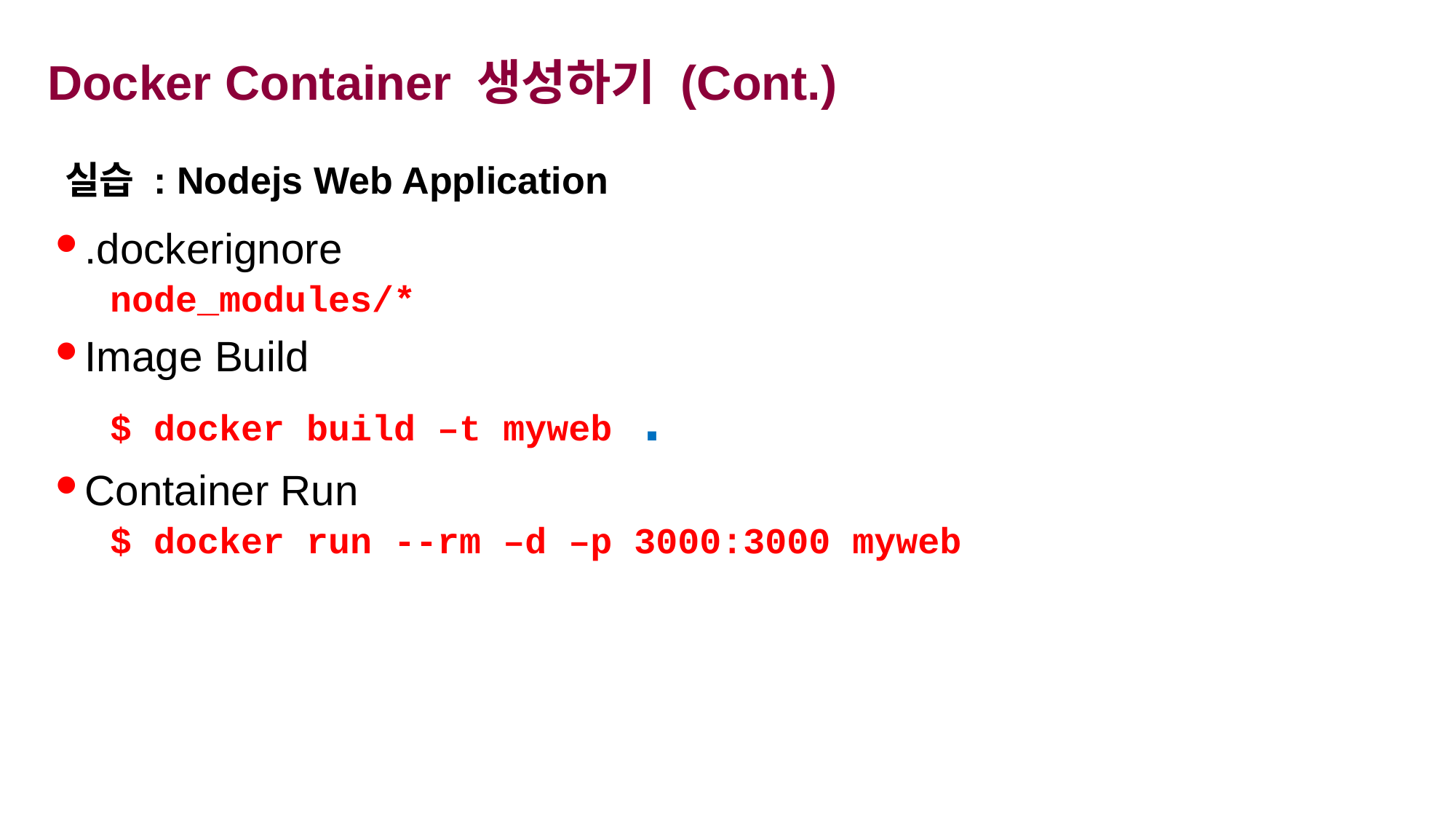

# Docker Container 생성하기 (Cont.)
실습 : Nodejs Web Application
.dockerignore
node_modules/*
Image Build
$ docker build –t myweb .
Container Run
$ docker run --rm –d –p 3000:3000 myweb